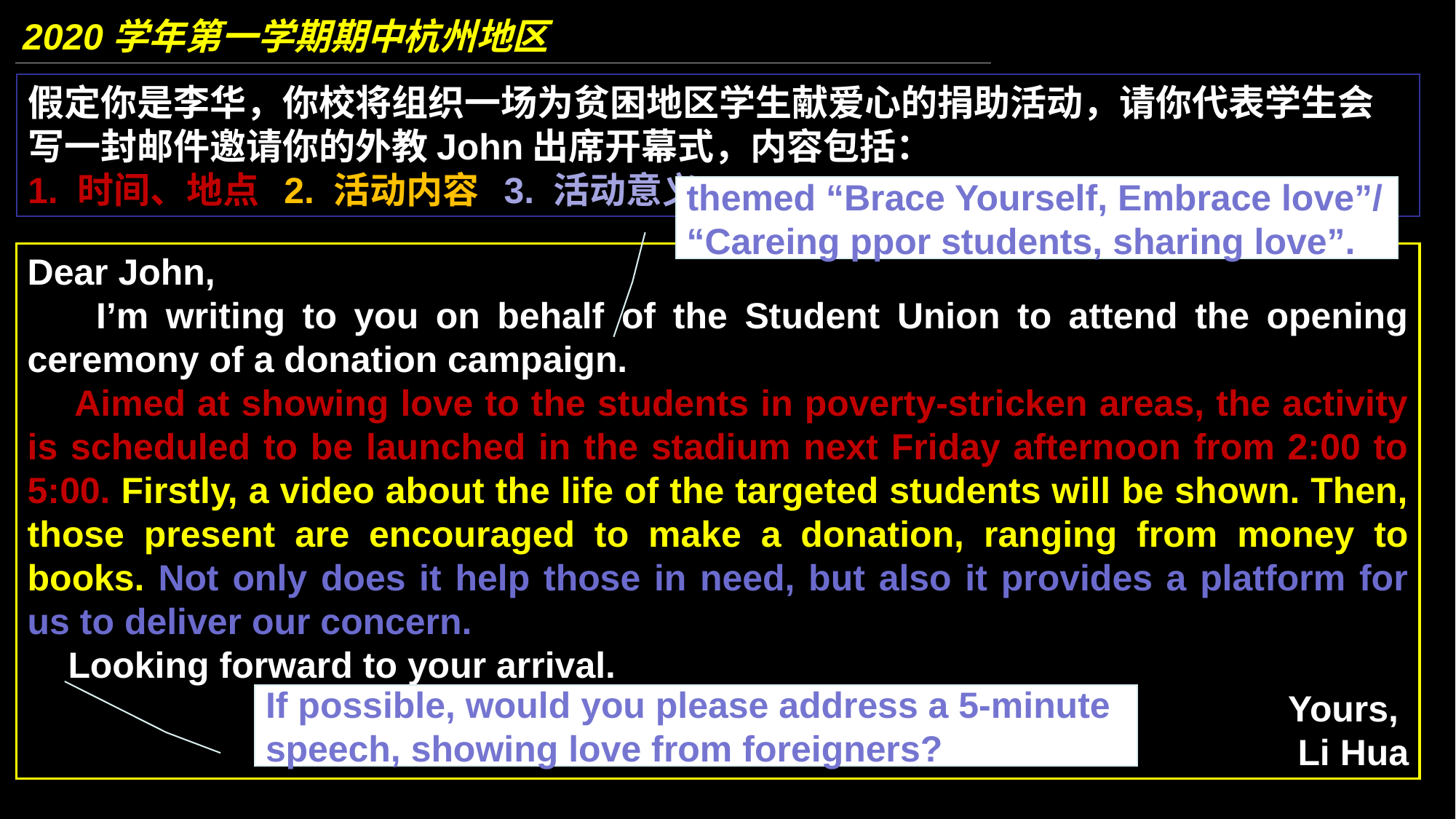

2020学年第一学期期中杭州地区
假定你是李华，你校将组织一场为贫困地区学生献爱心的捐助活动，请你代表学生会写一封邮件邀请你的外教John出席开幕式，内容包括：
1. 时间、地点  2. 活动内容  3. 活动意义
themed “Brace Yourself, Embrace love”/ “Careing ppor students, sharing love”.
Dear John,
    I’m writing to you on behalf of the Student Union to attend the opening ceremony of a donation campaign.
    Aimed at showing love to the students in poverty-stricken areas, the activity is scheduled to be launched in the stadium next Friday afternoon from 2:00 to 5:00. Firstly, a video about the life of the targeted students will be shown. Then, those present are encouraged to make a donation, ranging from money to books. Not only does it help those in need, but also it provides a platform for us to deliver our concern.
    Looking forward to your arrival.
Yours,
Li Hua
If possible, would you please address a 5-minute speech, showing love from foreigners?